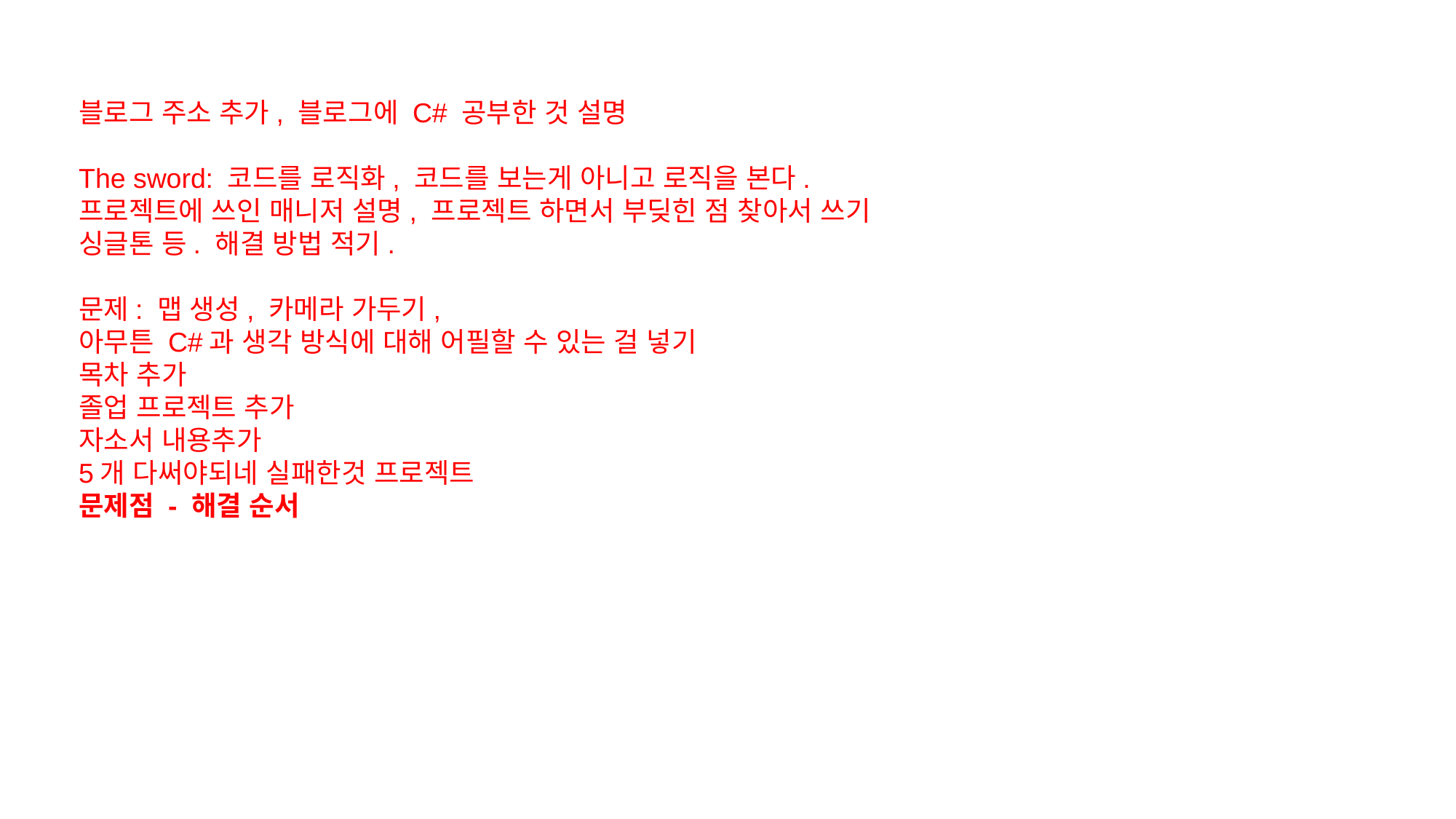

블로그 주소 추가, 블로그에 C# 공부한 것 설명

The sword: 코드를 로직화, 코드를 보는게 아니고 로직을 본다.
프로젝트에 쓰인 매니저 설명, 프로젝트 하면서 부딪힌 점 찾아서 쓰기
싱글톤 등. 해결 방법 적기.
문제: 맵 생성, 카메라 가두기,
아무튼 C#과 생각 방식에 대해 어필할 수 있는 걸 넣기
목차 추가
졸업 프로젝트 추가
자소서 내용추가
5개 다써야되네 실패한것 프로젝트
문제점 - 해결 순서